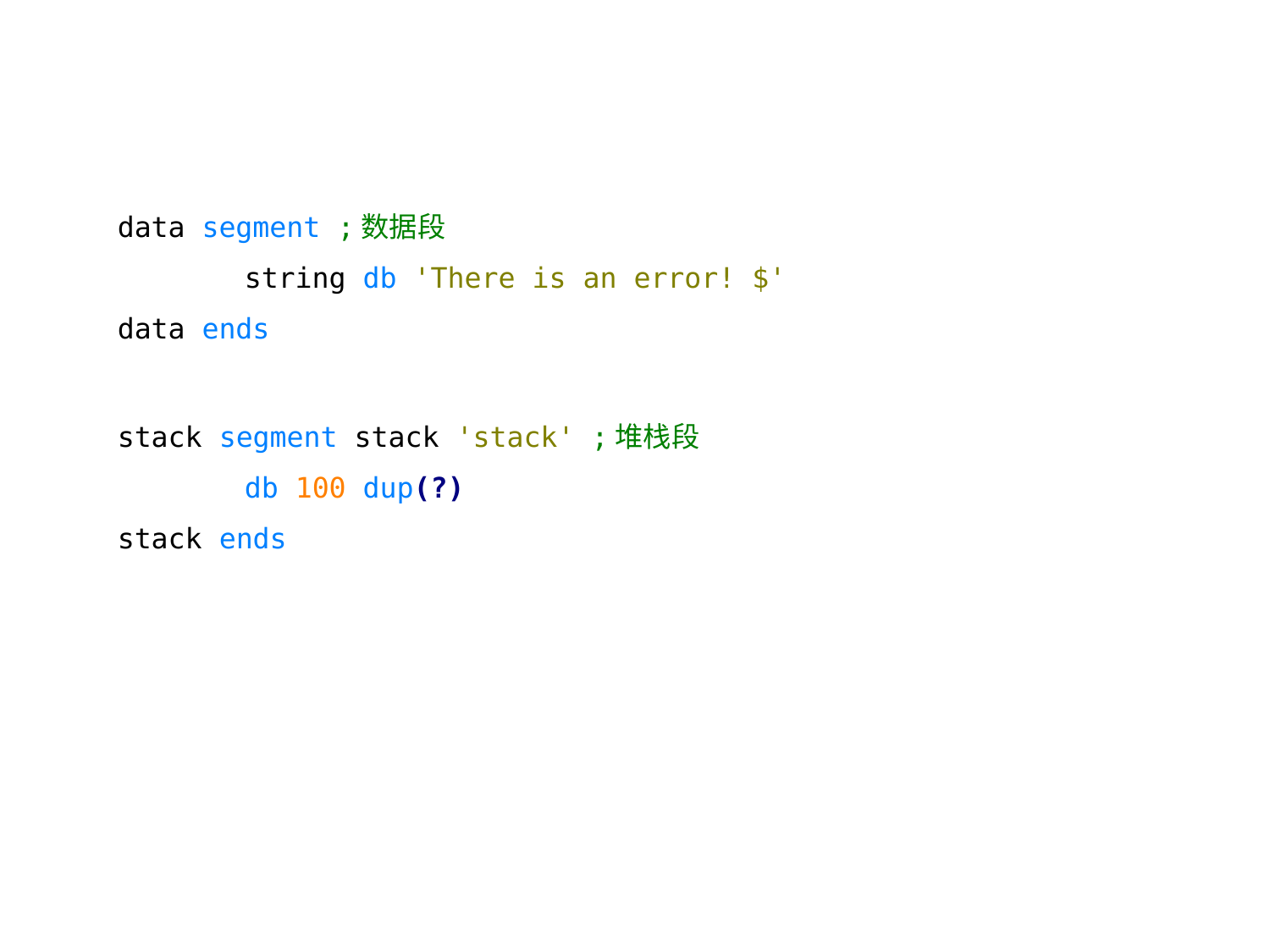

data segment ;数据段
	string db 'There is an error! $'
data ends
stack segment stack 'stack' ;堆栈段
	db 100 dup(?)
stack ends